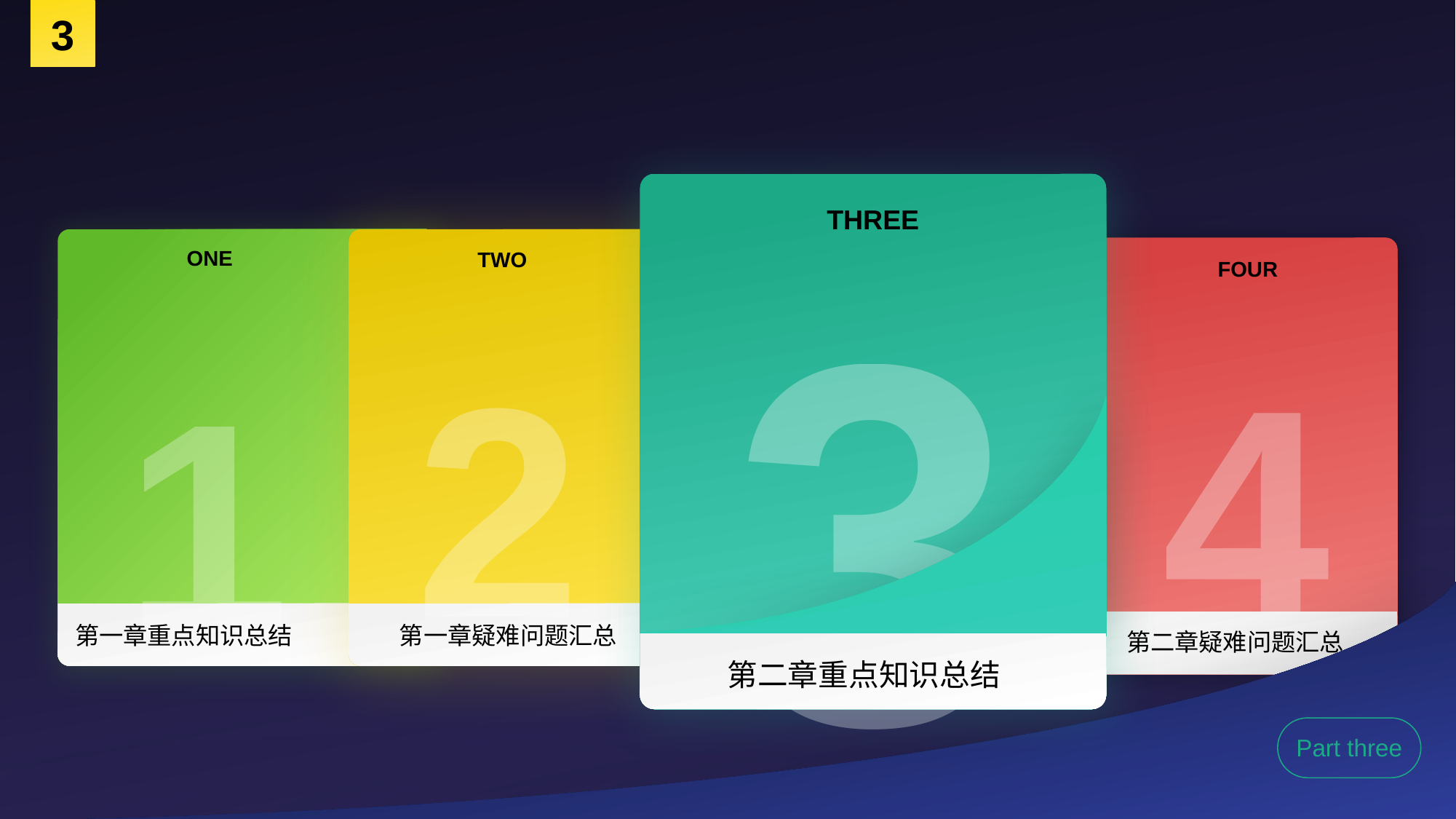

3

THREE
3

ONE
TWO
FOUR
2
4
1

第一章重点知识总结
第一章疑难问题汇总
第二章疑难问题汇总

第二章重点知识总结

Part three